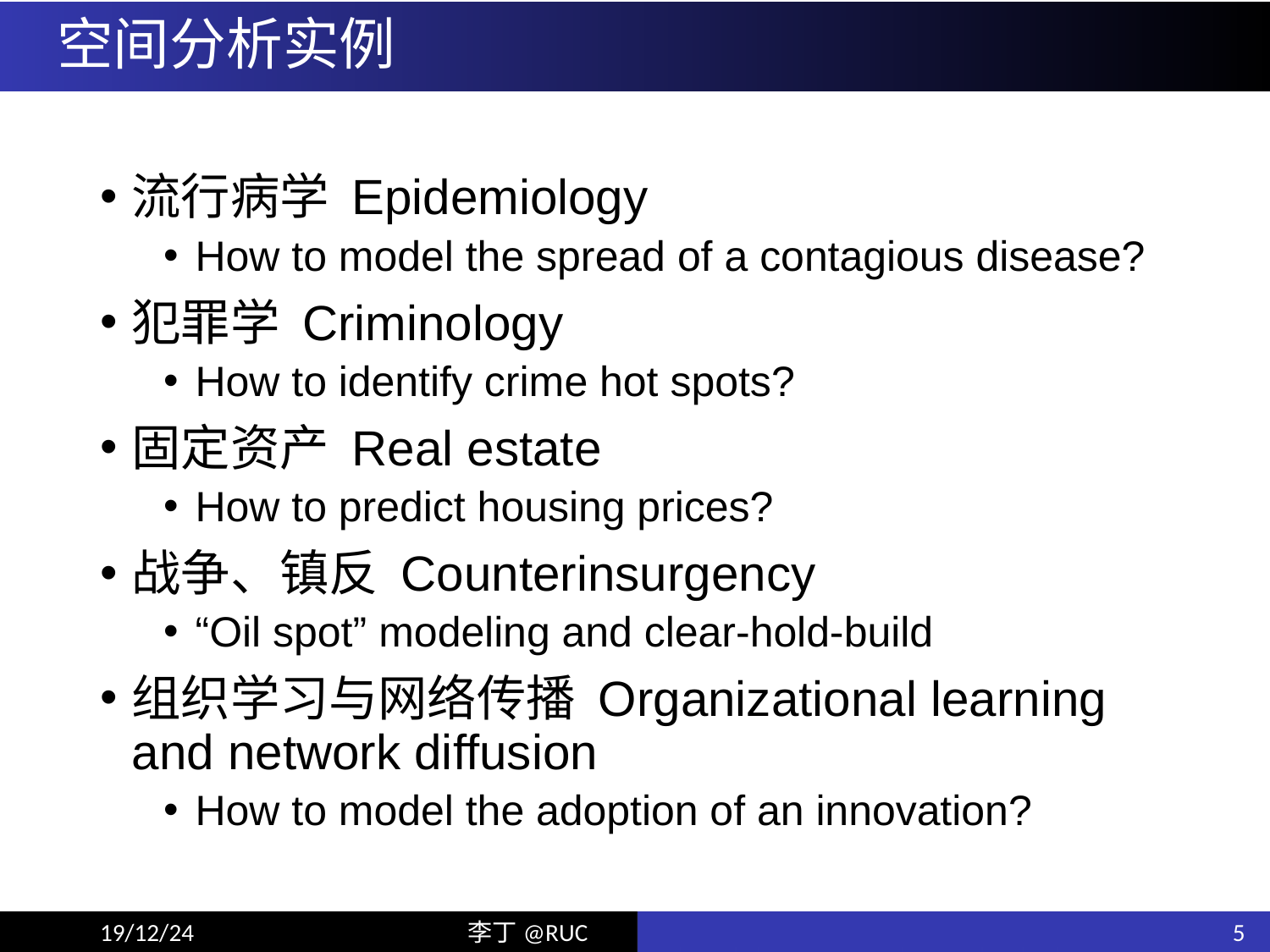

# 空间分析实例
流行病学 Epidemiology
How to model the spread of a contagious disease?
犯罪学 Criminology
How to identify crime hot spots?
固定资产 Real estate
How to predict housing prices?
战争、镇反 Counterinsurgency
“Oil spot” modeling and clear-hold-build
组织学习与网络传播 Organizational learning and network diffusion
How to model the adoption of an innovation?
5
19/12/24
李丁@RUC